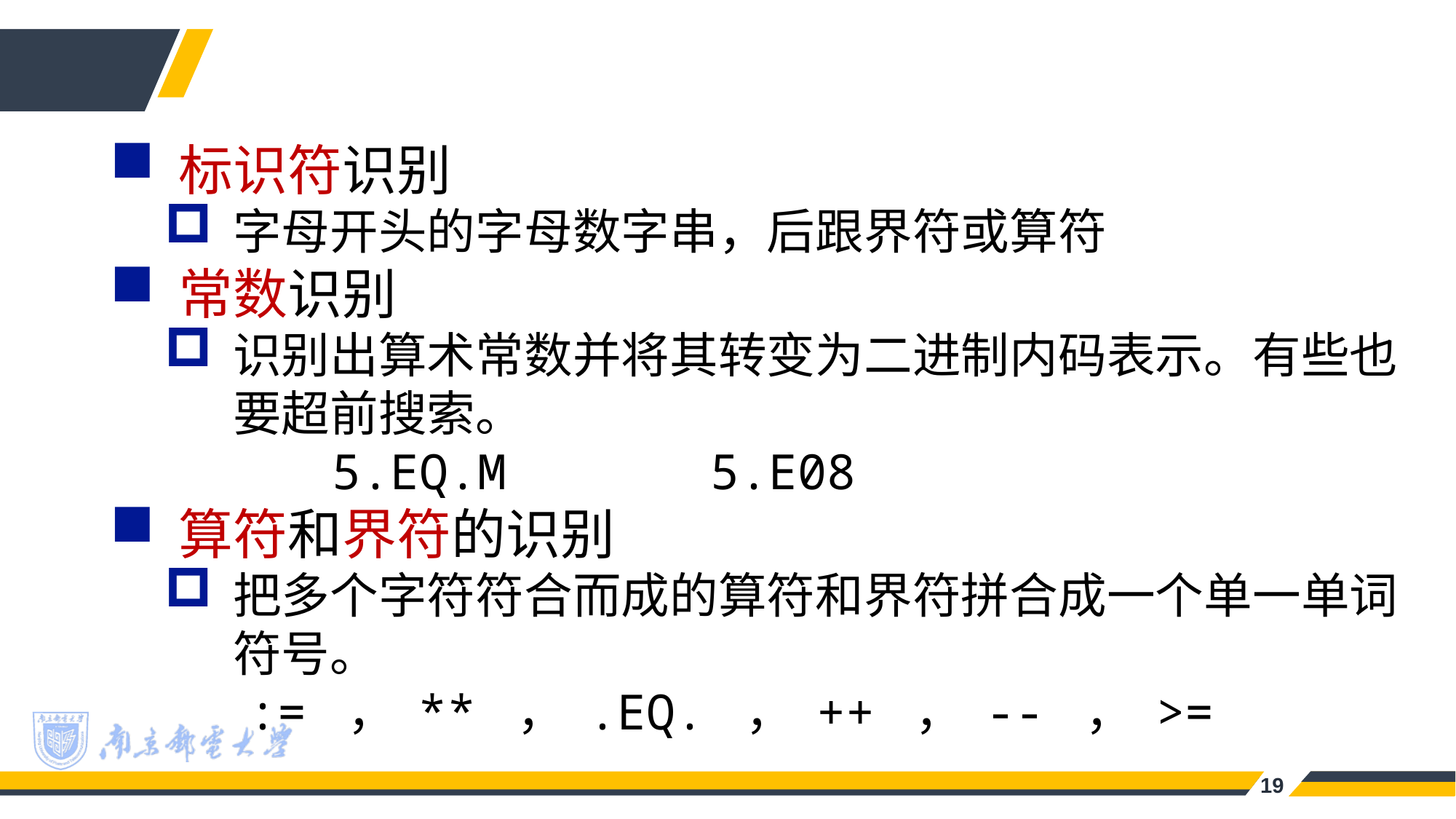

标识符识别
字母开头的字母数字串，后跟界符或算符
常数识别
识别出算术常数并将其转变为二进制内码表示。有些也要超前搜索。
	  5.EQ.M		5.E08
算符和界符的识别
把多个字符符合而成的算符和界符拼合成一个单一单词符号。
	 := ， ** ， .EQ. ， ++ ， -- ， >=
19